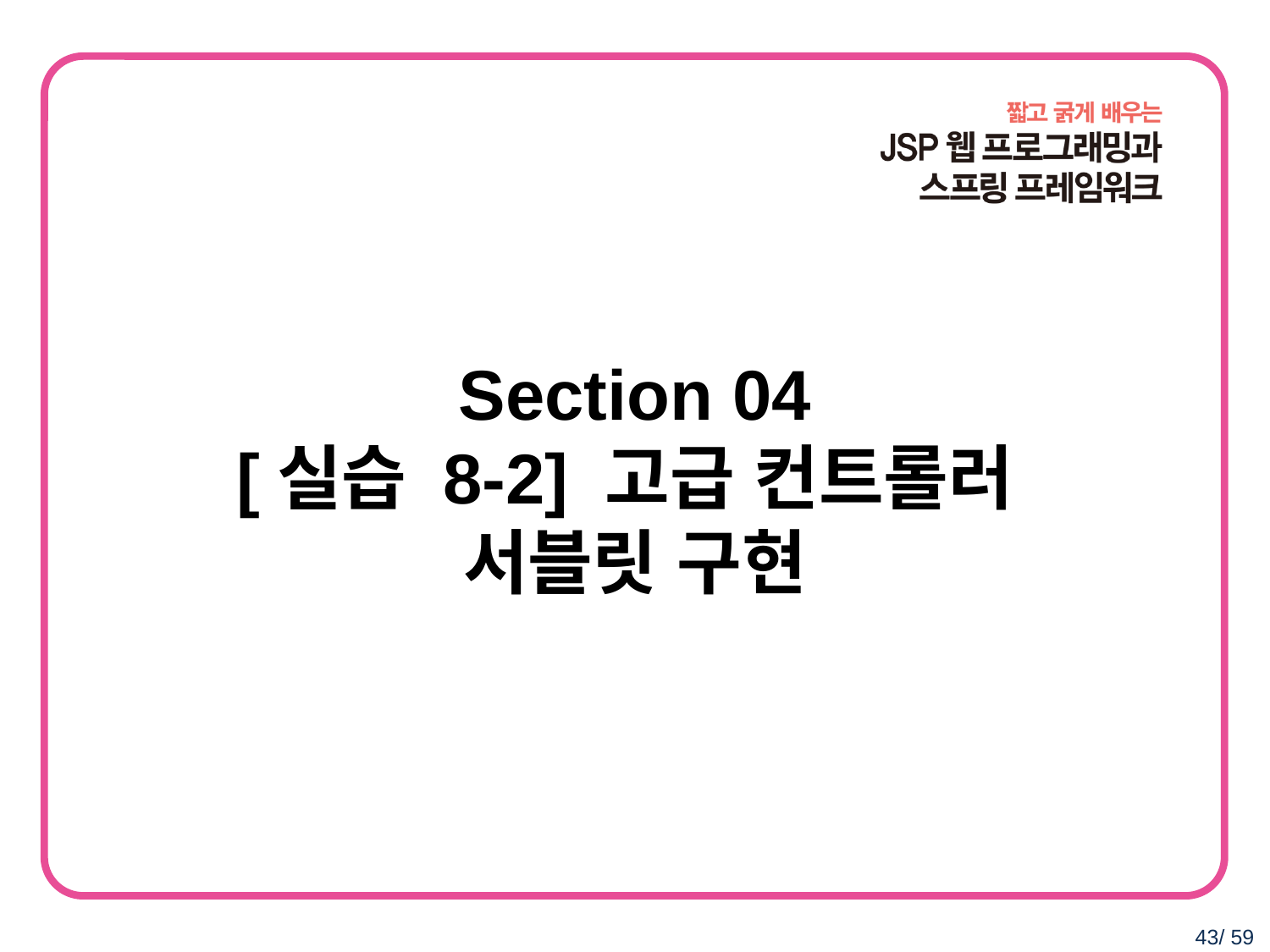

Section 04
[실습 8-2] 고급 컨트롤러
서블릿 구현